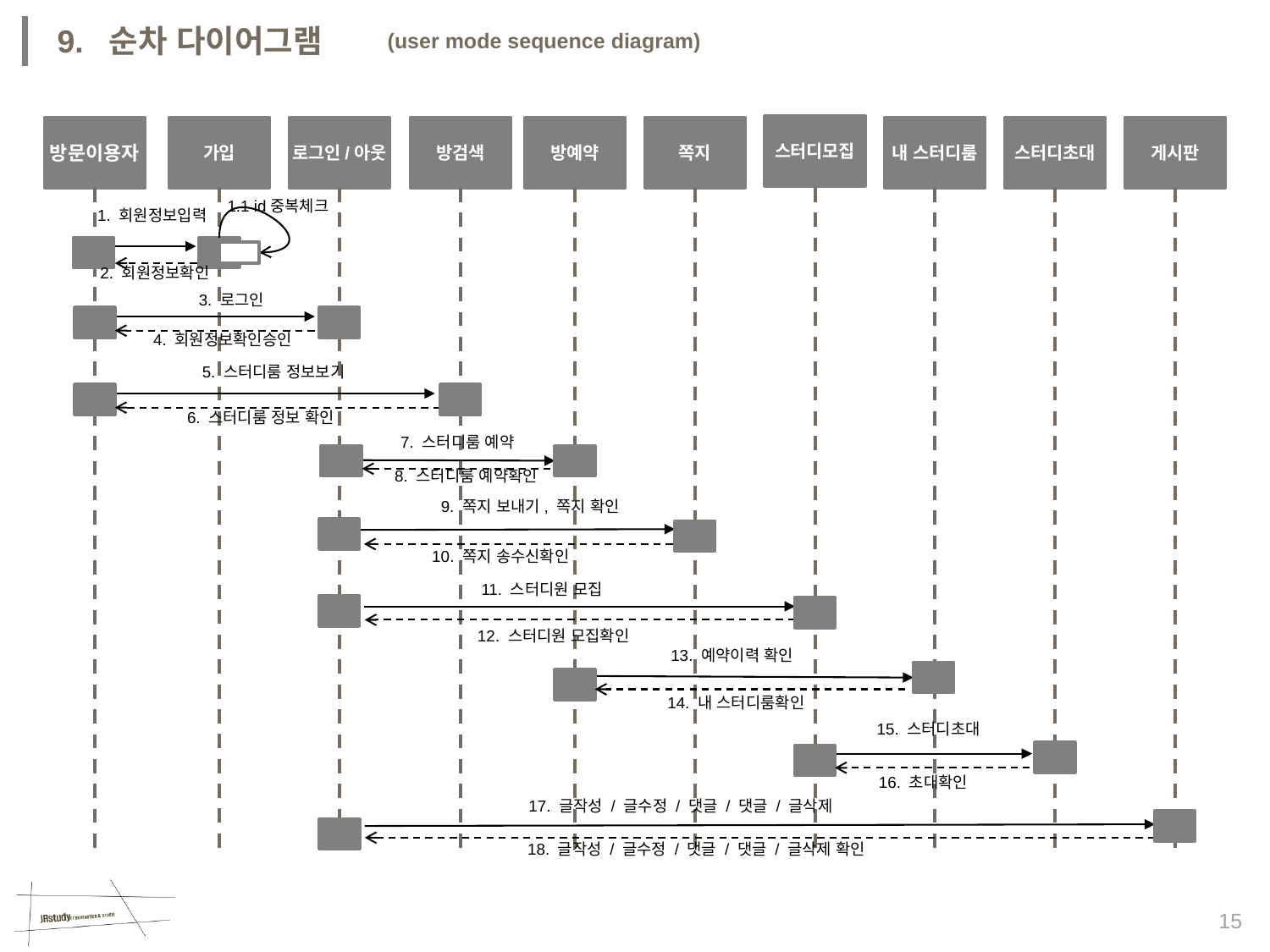

9.  순차 다이어그램
(user mode sequence diagram)
스터디모집
방문이용자
가입
로그인/아웃
방검색
방예약
쪽지
내 스터디룸
스터디초대
게시판
1.1 id중복체크
1. 회원정보입력

2. 회원정보확인
3. 로그인

4. 회원정보확인승인
5. 스터디룸 정보보기

6. 스터디룸 정보 확인
7. 스터디룸 예약

8. 스터디룸 예약확인
9. 쪽지 보내기, 쪽지 확인

10. 쪽지 송수신확인
11. 스터디원 모집

12. 스터디원 모집확인
13. 예약이력 확인

14. 내 스터디룸확인
15. 스터디초대

16. 초대확인
17. 글작성 / 글수정 / 댓글 / 댓글 / 글삭제

18. 글작성 / 글수정 / 댓글 / 댓글 / 글삭제 확인
15